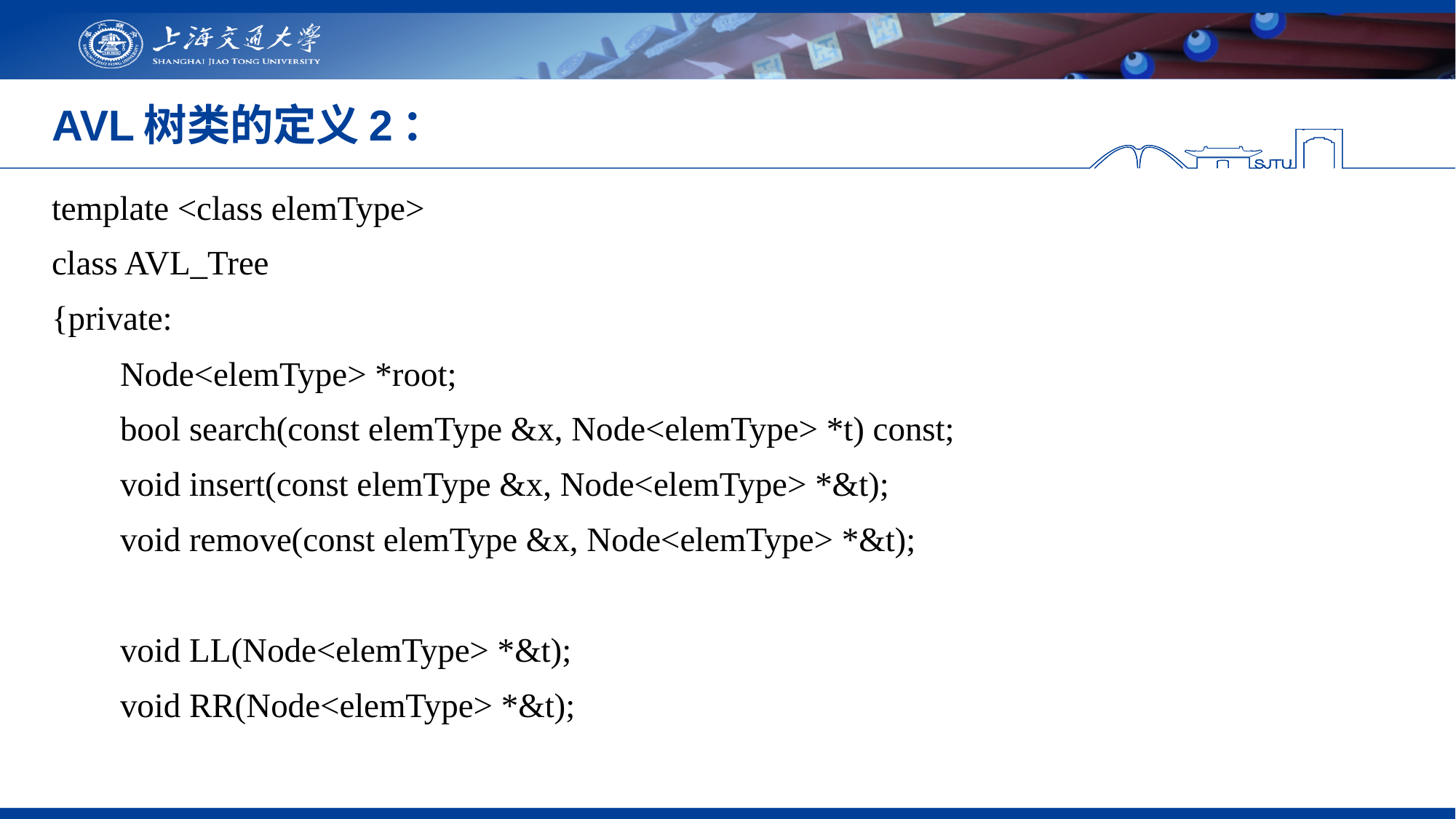

# AVL树类的定义2：
template <class elemType>
class AVL_Tree
{private:
        Node<elemType> *root;
        bool search(const elemType &x, Node<elemType> *t) const;
        void insert(const elemType &x, Node<elemType> *&t);
        void remove(const elemType &x, Node<elemType> *&t);

        void LL(Node<elemType> *&t);
        void RR(Node<elemType> *&t);